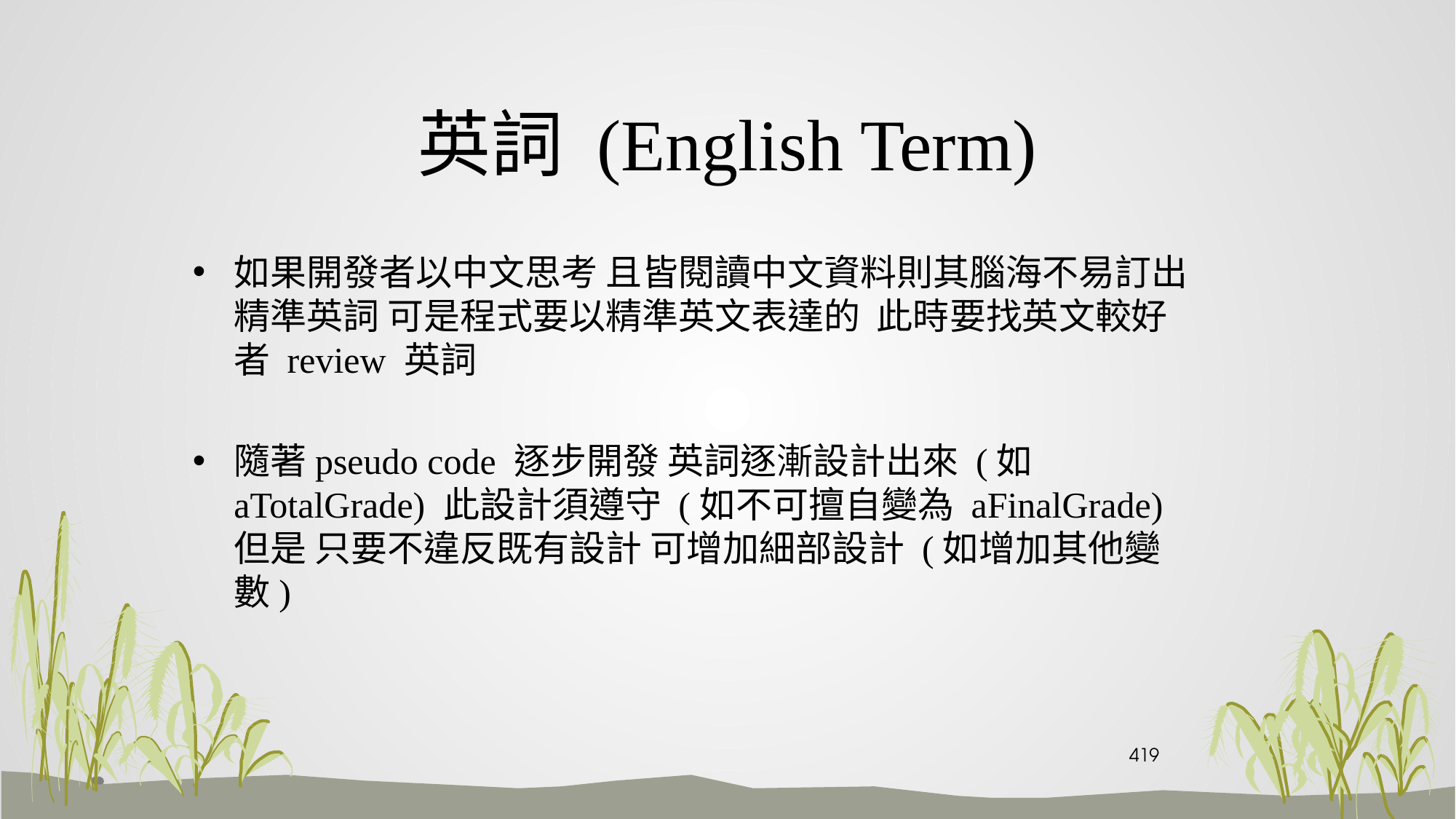

# 英詞 (English Term)
如果開發者以中文思考 且皆閱讀中文資料則其腦海不易訂出精準英詞 可是程式要以精準英文表達的  此時要找英文較好者 review 英詞

隨著pseudo code 逐步開發 英詞逐漸設計出來 (如 aTotalGrade) 此設計須遵守 (如不可擅自變為 aFinalGrade) 但是 只要不違反既有設計 可增加細部設計 (如增加其他變數)

419